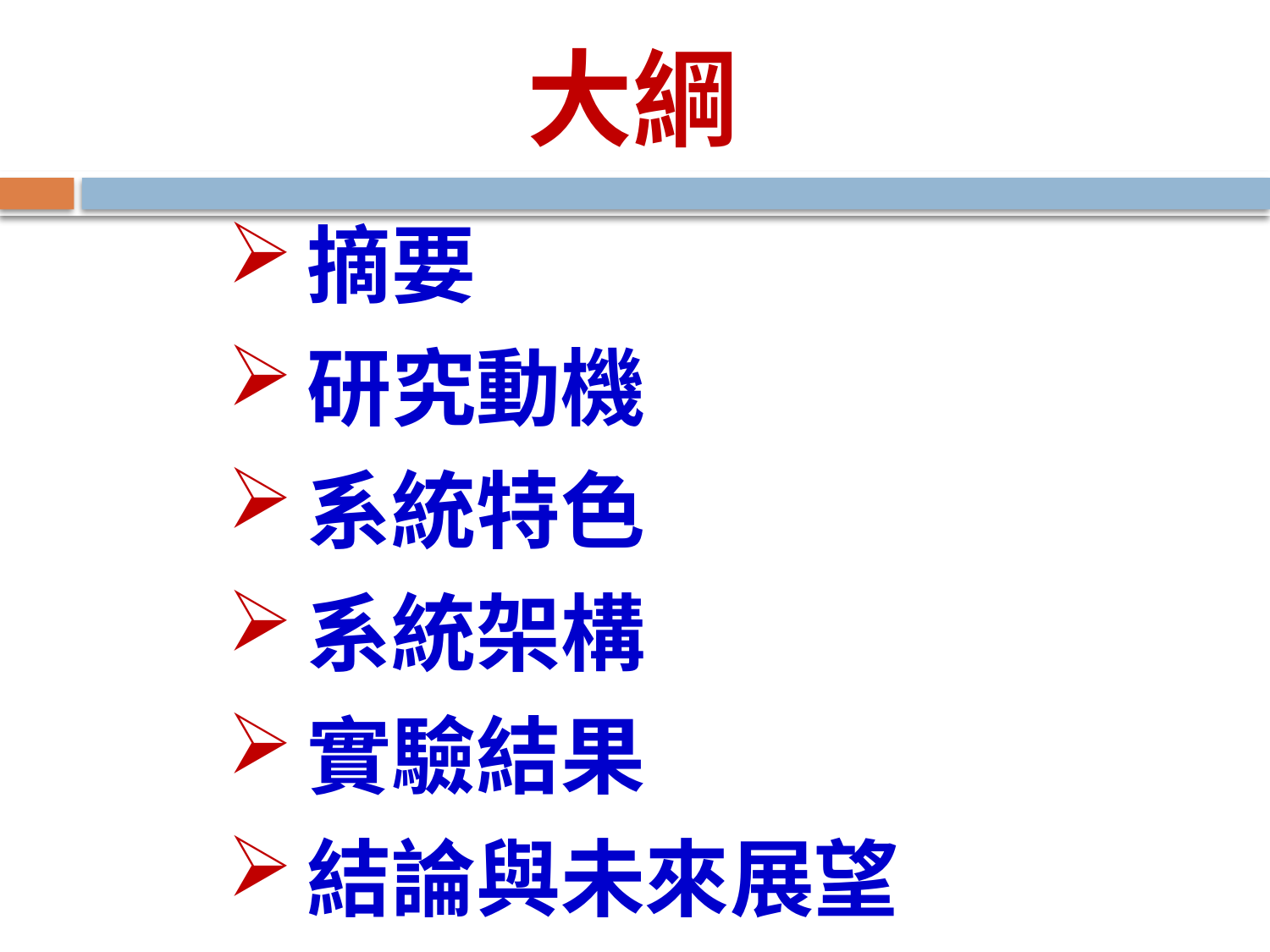

# 大綱
摘要
研究動機
系統特色
系統架構
實驗結果
結論與未來展望